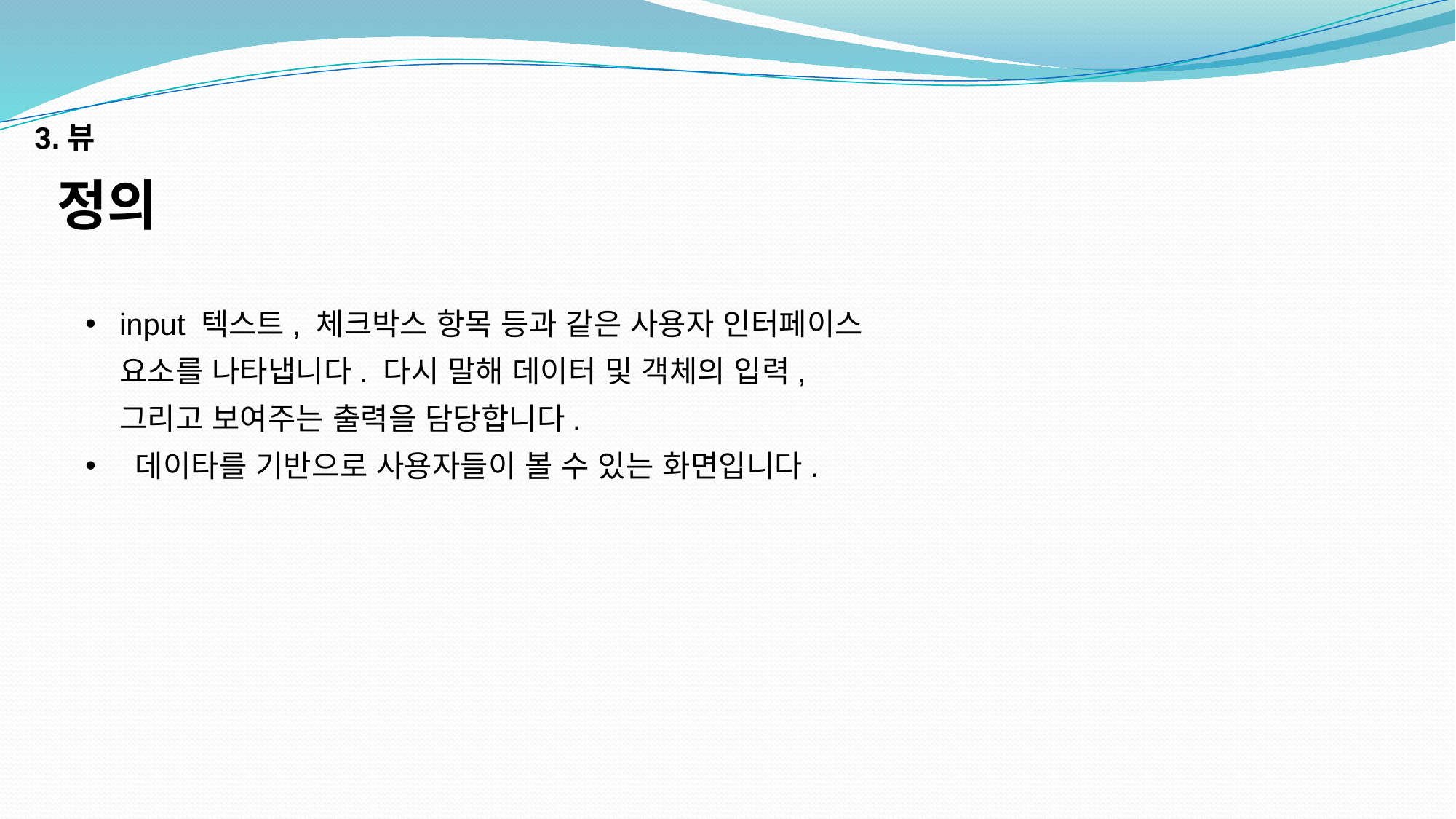

3.뷰
정의
input 텍스트, 체크박스 항목 등과 같은 사용자 인터페이스 요소를 나타냅니다. 다시 말해 데이터 및 객체의 입력, 그리고 보여주는 출력을 담당합니다.
 데이타를 기반으로 사용자들이 볼 수 있는 화면입니다.